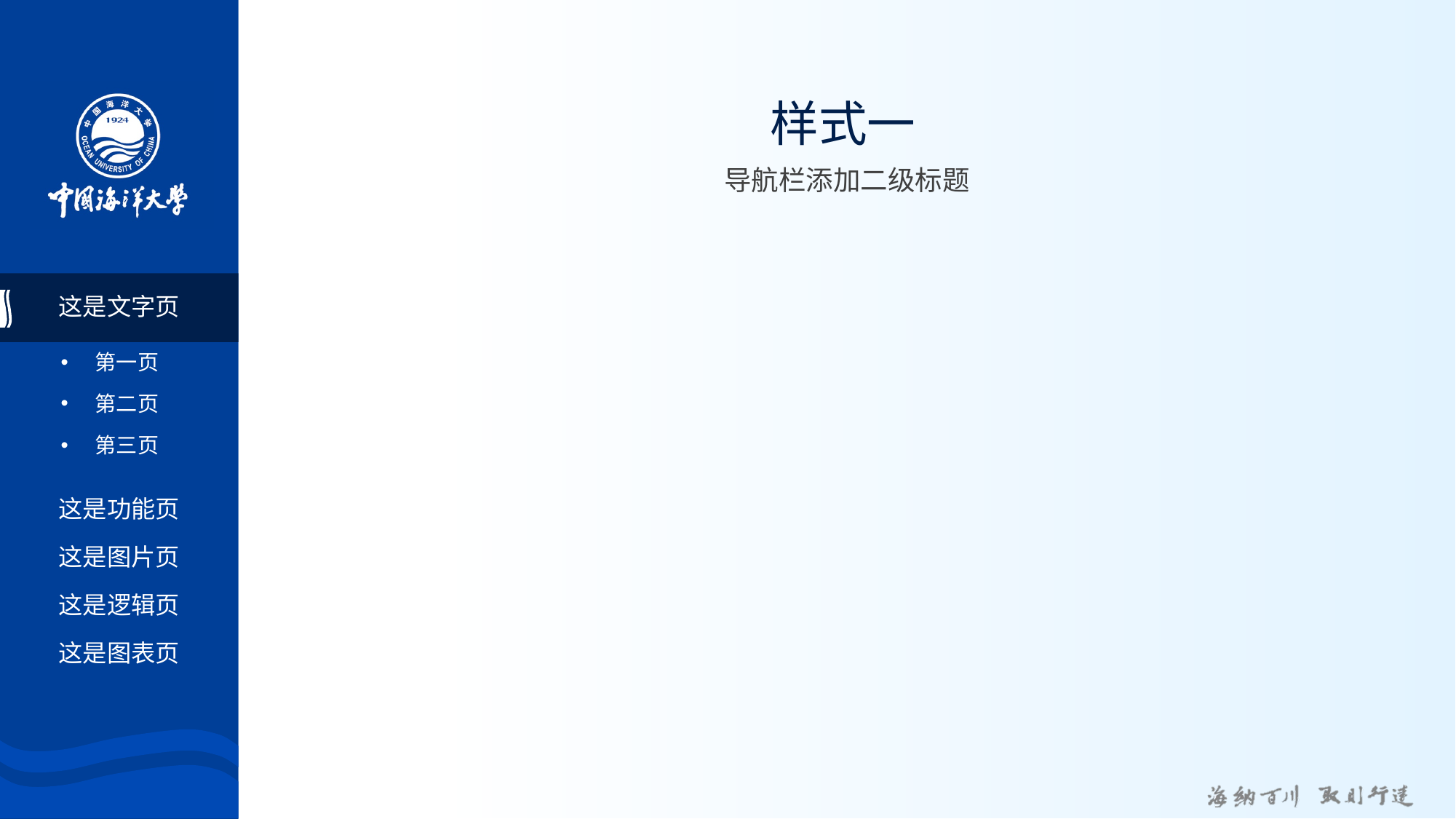

# 样式一
导航栏添加二级标题

这是文字页

第一页
第二页
第三页
这是功能页
这是图片页
这是逻辑页
这是图表页